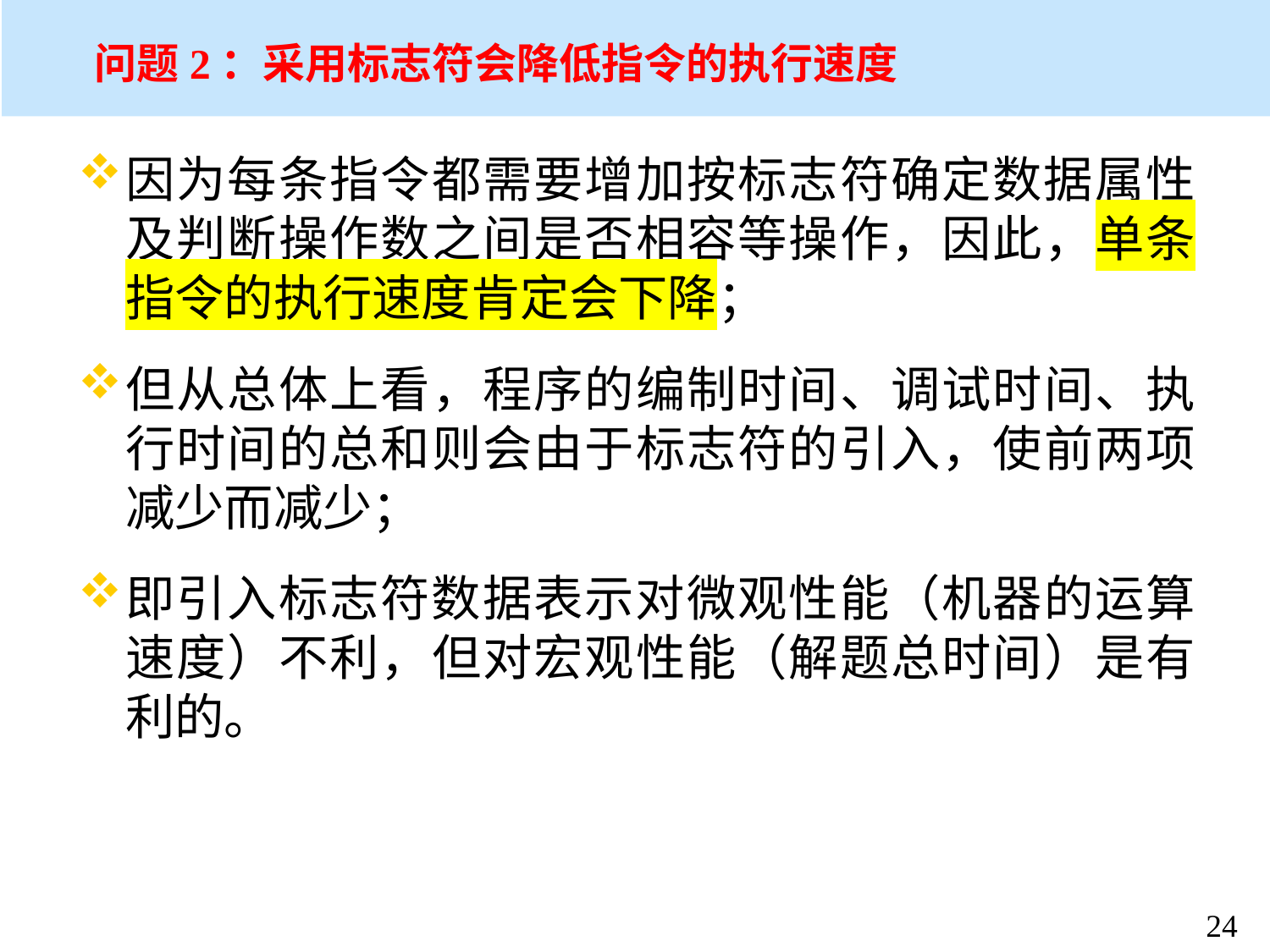

# 问题2：采用标志符会降低指令的执行速度
因为每条指令都需要增加按标志符确定数据属性及判断操作数之间是否相容等操作，因此，单条指令的执行速度肯定会下降；
但从总体上看，程序的编制时间、调试时间、执行时间的总和则会由于标志符的引入，使前两项减少而减少；
即引入标志符数据表示对微观性能（机器的运算速度）不利，但对宏观性能（解题总时间）是有利的。